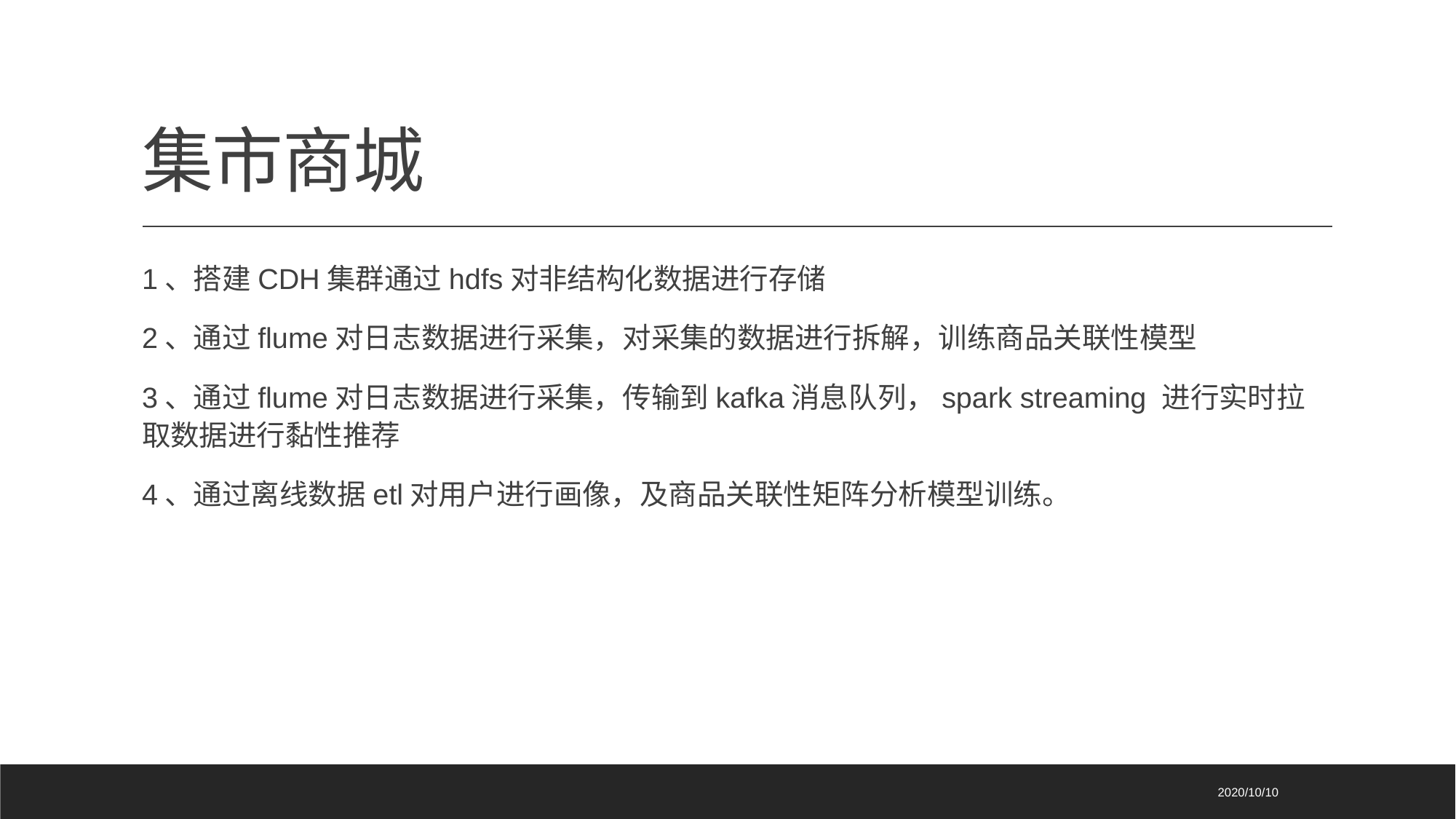

# 集市商城
1、搭建CDH集群通过hdfs对非结构化数据进行存储
2、通过flume对日志数据进行采集，对采集的数据进行拆解，训练商品关联性模型
3、通过flume对日志数据进行采集，传输到kafka消息队列，spark streaming 进行实时拉取数据进行黏性推荐
4、通过离线数据etl对用户进行画像，及商品关联性矩阵分析模型训练。
2020/10/10